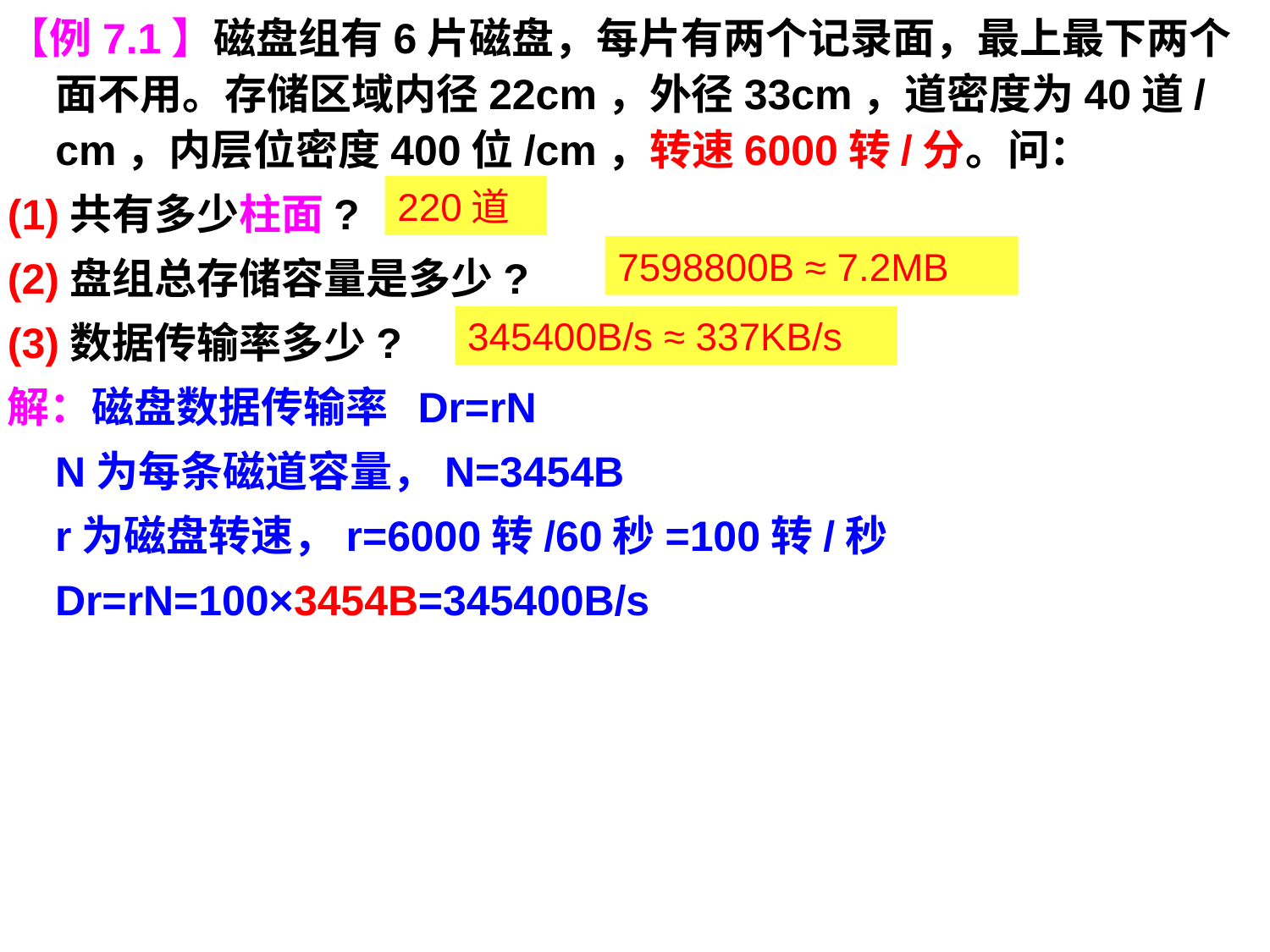

【例7.1】磁盘组有6片磁盘，每片有两个记录面，最上最下两个面不用。存储区域内径22cm，外径33cm，道密度为40道/cm，内层位密度400位/cm，转速6000转/分。问：
(1)共有多少柱面?
(2)盘组总存储容量是多少?
(3)数据传输率多少?
解：磁盘数据传输率  Dr=rN
    N为每条磁道容量，N=3454B
    r为磁盘转速，r=6000转/60秒=100转/秒
    Dr=rN=100×3454B=345400B/s
220道
7598800B ≈ 7.2MB
345400B/s ≈ 337KB/s
21